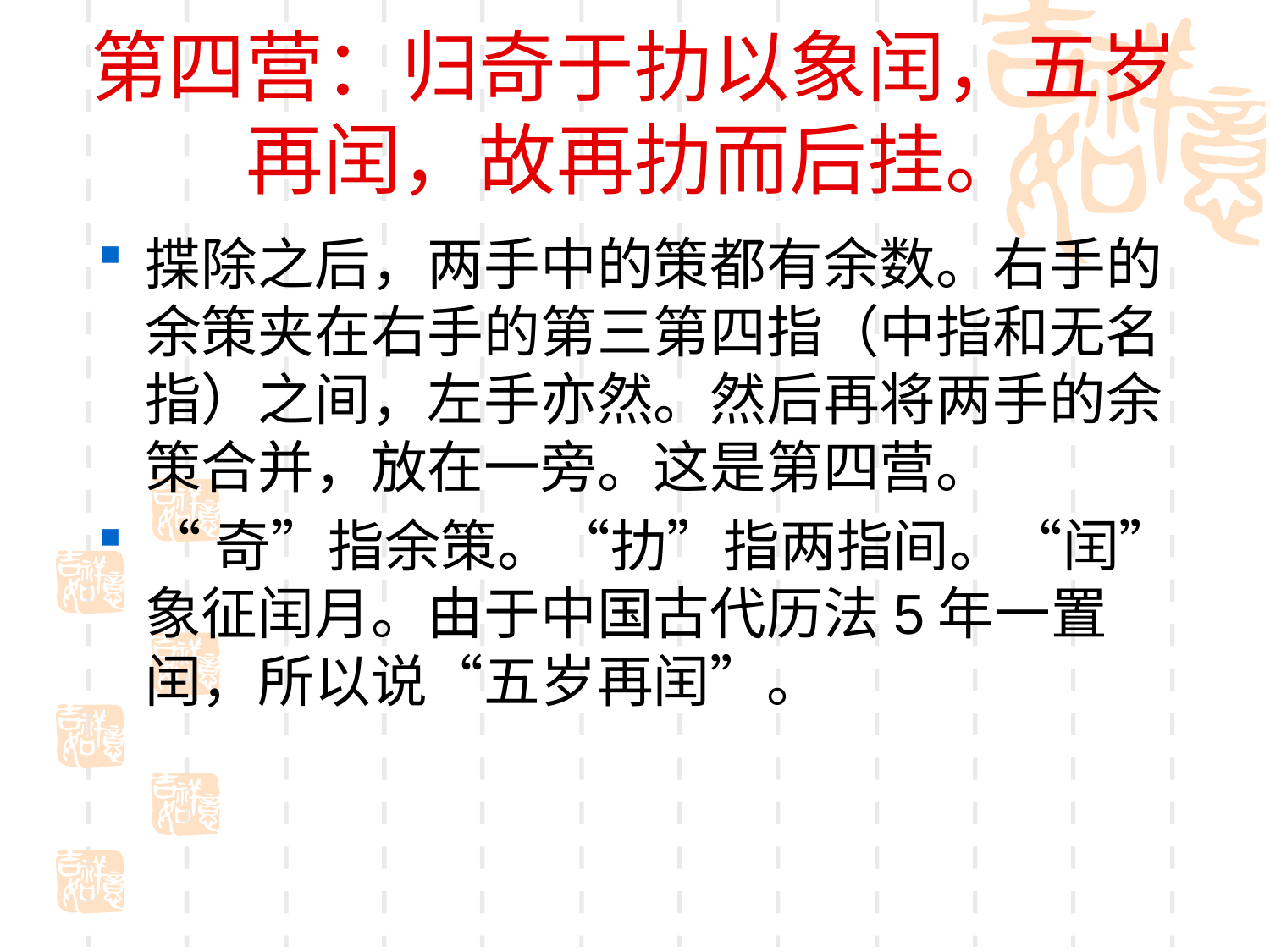

# 第四营：归奇于扐以象闰，五岁再闰，故再扐而后挂。
揲除之后，两手中的策都有余数。右手的余策夹在右手的第三第四指（中指和无名指）之间，左手亦然。然后再将两手的余策合并，放在一旁。这是第四营。
“奇”指余策。“扐”指两指间。“闰”象征闰月。由于中国古代历法5年一置闰，所以说“五岁再闰”。